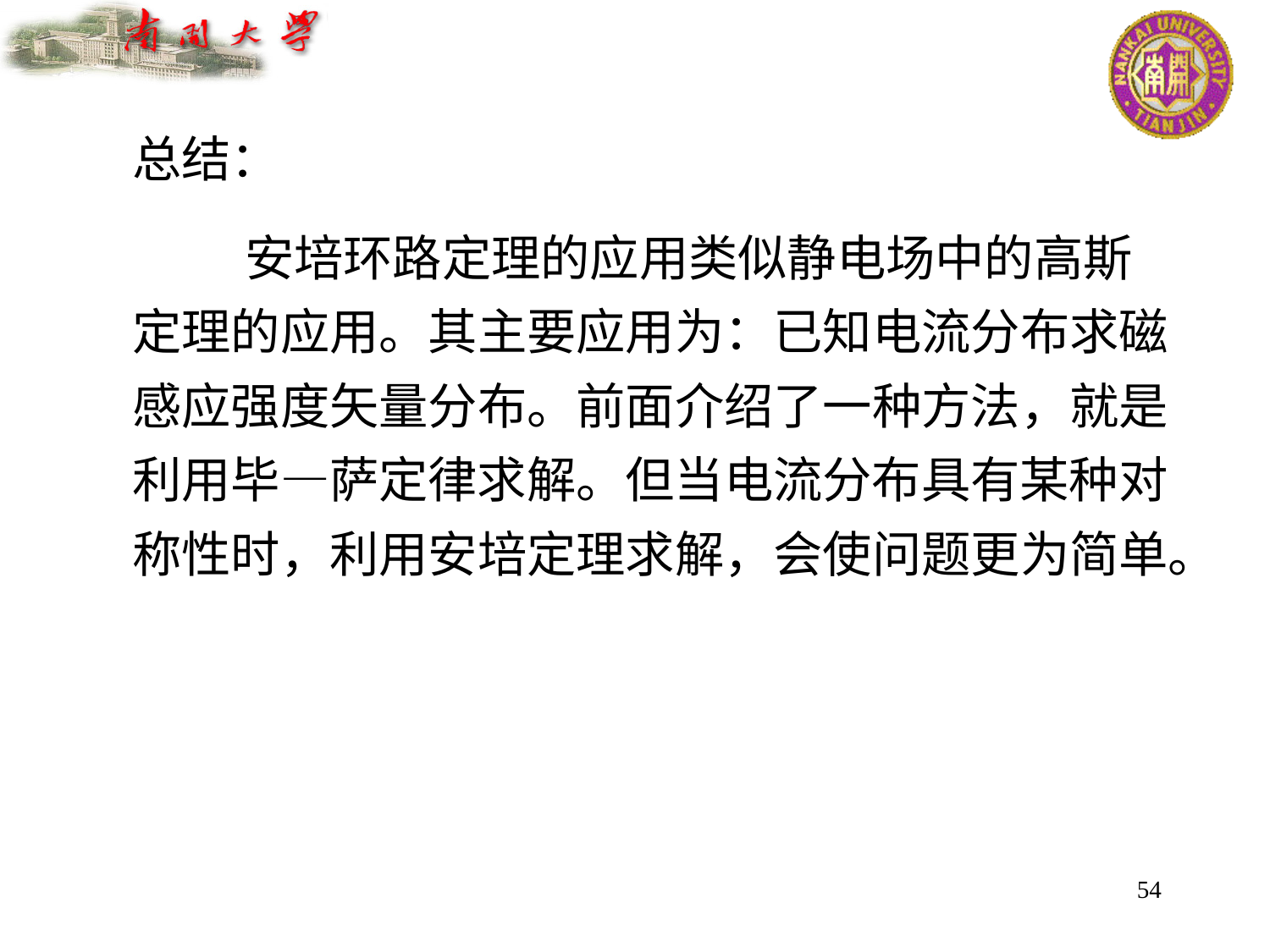

总结：
安培环路定理的应用类似静电场中的高斯定理的应用。其主要应用为：已知电流分布求磁感应强度矢量分布。前面介绍了一种方法，就是利用毕—萨定律求解。但当电流分布具有某种对称性时，利用安培定理求解，会使问题更为简单。
54